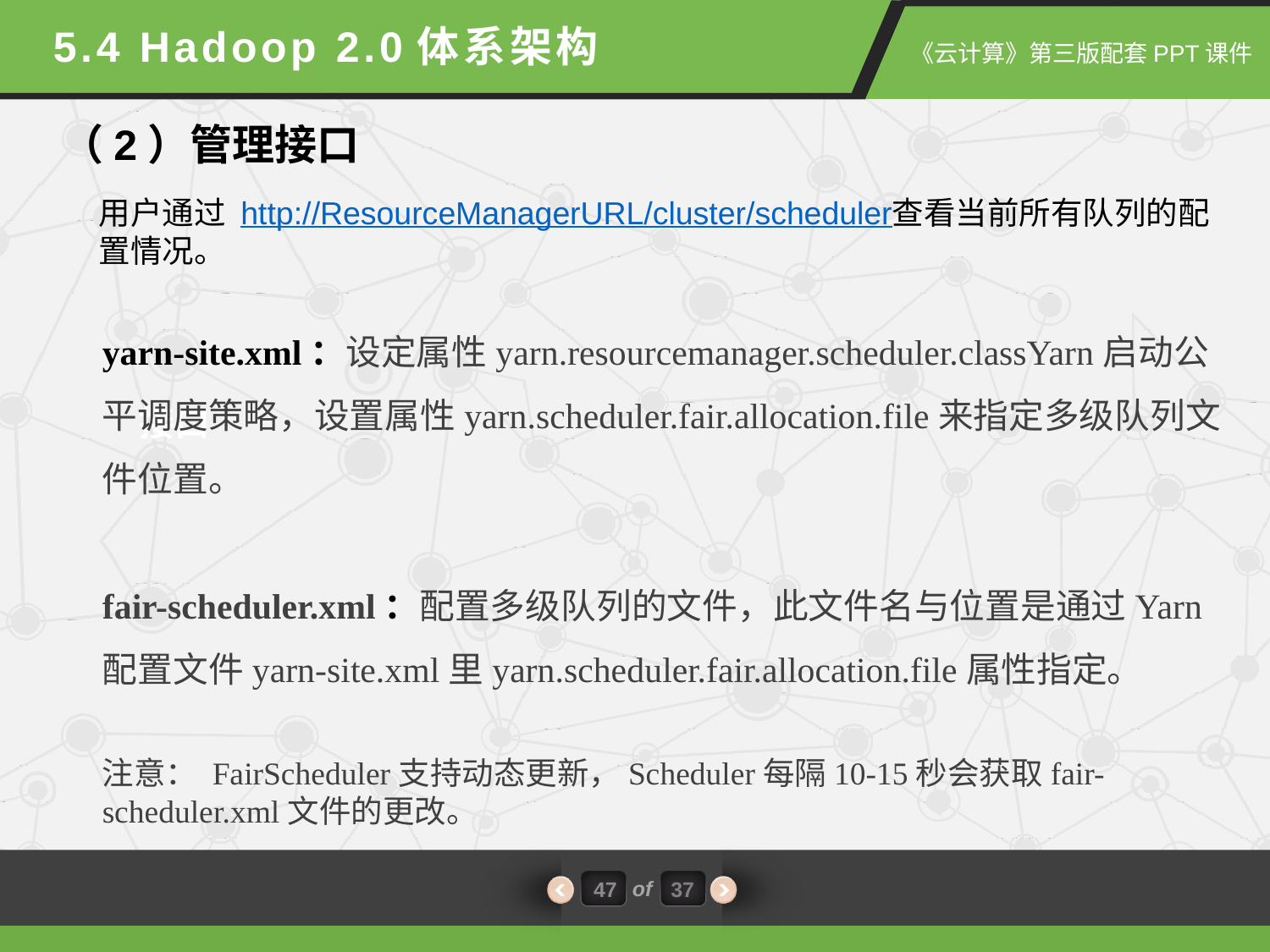

5.4 Hadoop 2.0体系架构
（2）管理接口
用户通过 http://ResourceManagerURL/cluster/scheduler查看当前所有队列的配置情况。
yarn-site.xml：设定属性yarn.resourcemanager.scheduler.classYarn启动公平调度策略，设置属性yarn.scheduler.fair.allocation.file来指定多级队列文件位置。

fair-scheduler.xml：配置多级队列的文件，此文件名与位置是通过Yarn配置文件yarn-site.xml里yarn.scheduler.fair.allocation.file属性指定。
接口
注意： FairScheduler支持动态更新，Scheduler每隔10-15秒会获取fair-scheduler.xml文件的更改。
47